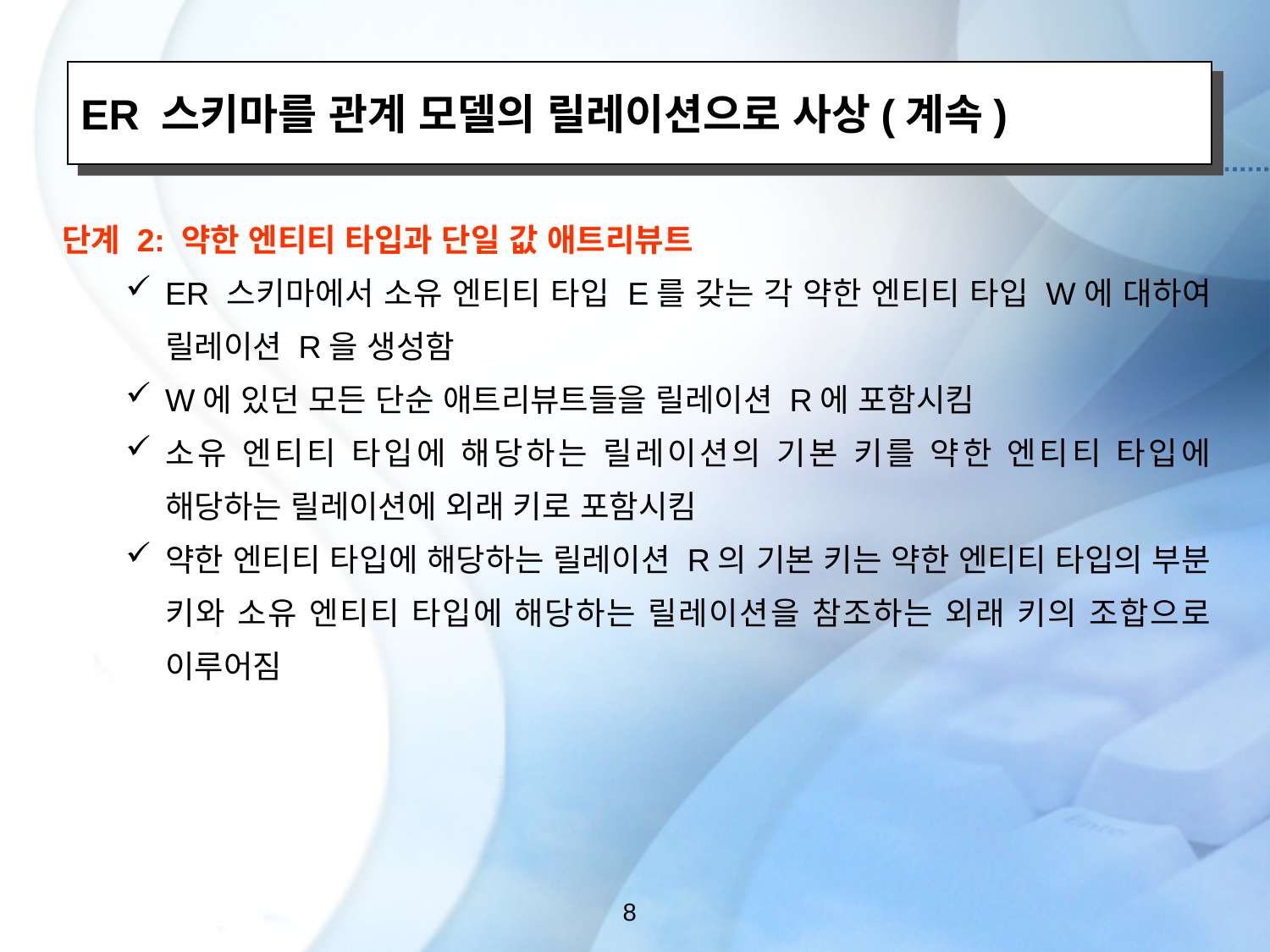

ER 스키마를 관계 모델의 릴레이션으로 사상(계속)
단계 2: 약한 엔티티 타입과 단일 값 애트리뷰트
ER 스키마에서 소유 엔티티 타입 E를 갖는 각 약한 엔티티 타입 W에 대하여 릴레이션 R을 생성함
W에 있던 모든 단순 애트리뷰트들을 릴레이션 R에 포함시킴
소유 엔티티 타입에 해당하는 릴레이션의 기본 키를 약한 엔티티 타입에 해당하는 릴레이션에 외래 키로 포함시킴
약한 엔티티 타입에 해당하는 릴레이션 R의 기본 키는 약한 엔티티 타입의 부분 키와 소유 엔티티 타입에 해당하는 릴레이션을 참조하는 외래 키의 조합으로 이루어짐
8